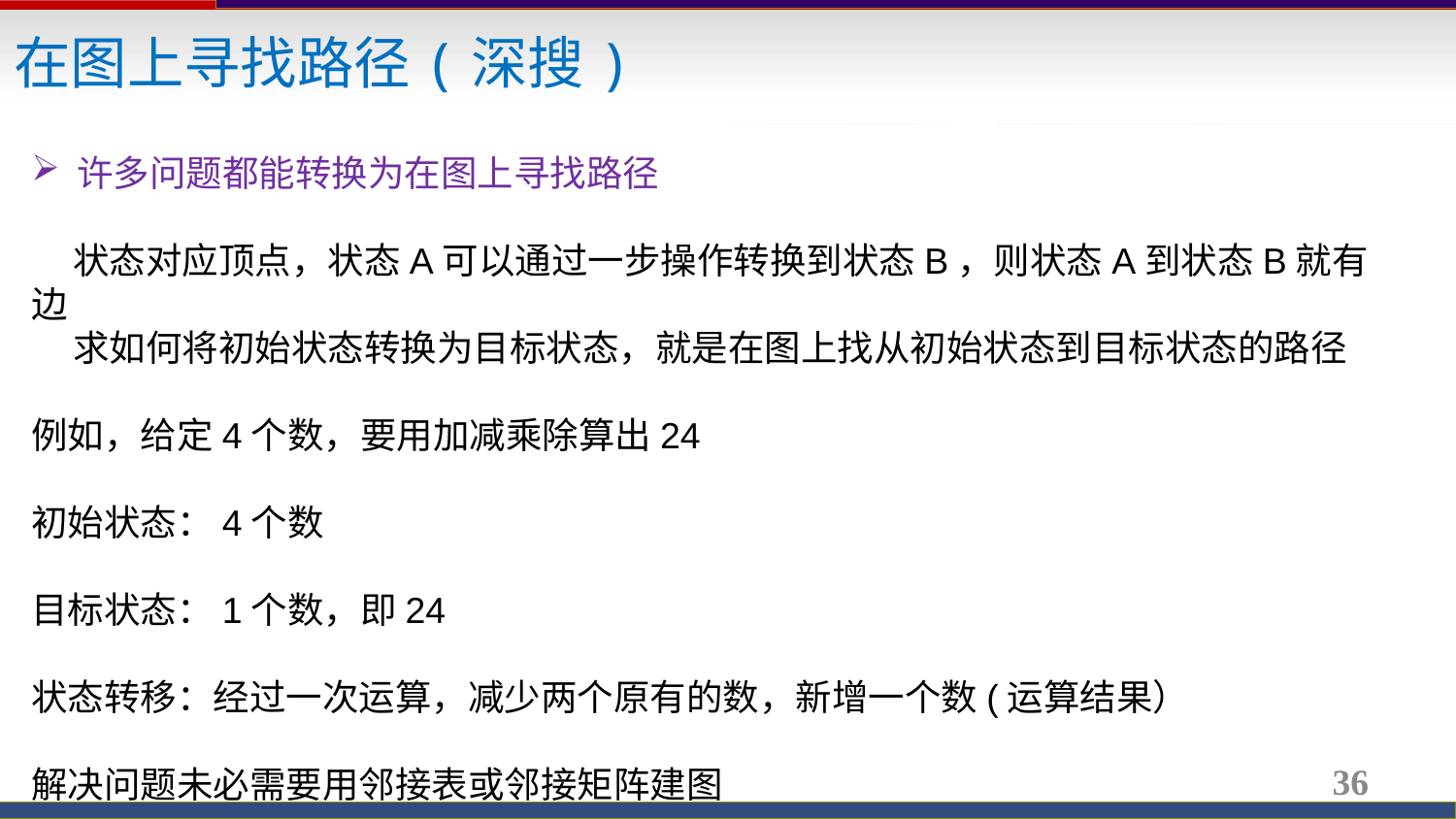

在图上寻找路径(深搜)

许多问题都能转换为在图上寻找路径

    状态对应顶点，状态A可以通过一步操作转换到状态B，则状态A到状态B就有边
    求如何将初始状态转换为目标状态，就是在图上找从初始状态到目标状态的路径

例如，给定4个数，要用加减乘除算出24

初始状态：4个数

目标状态：1个数，即24

状态转移：经过一次运算，减少两个原有的数，新增一个数(运算结果）

解决问题未必需要用邻接表或邻接矩阵建图